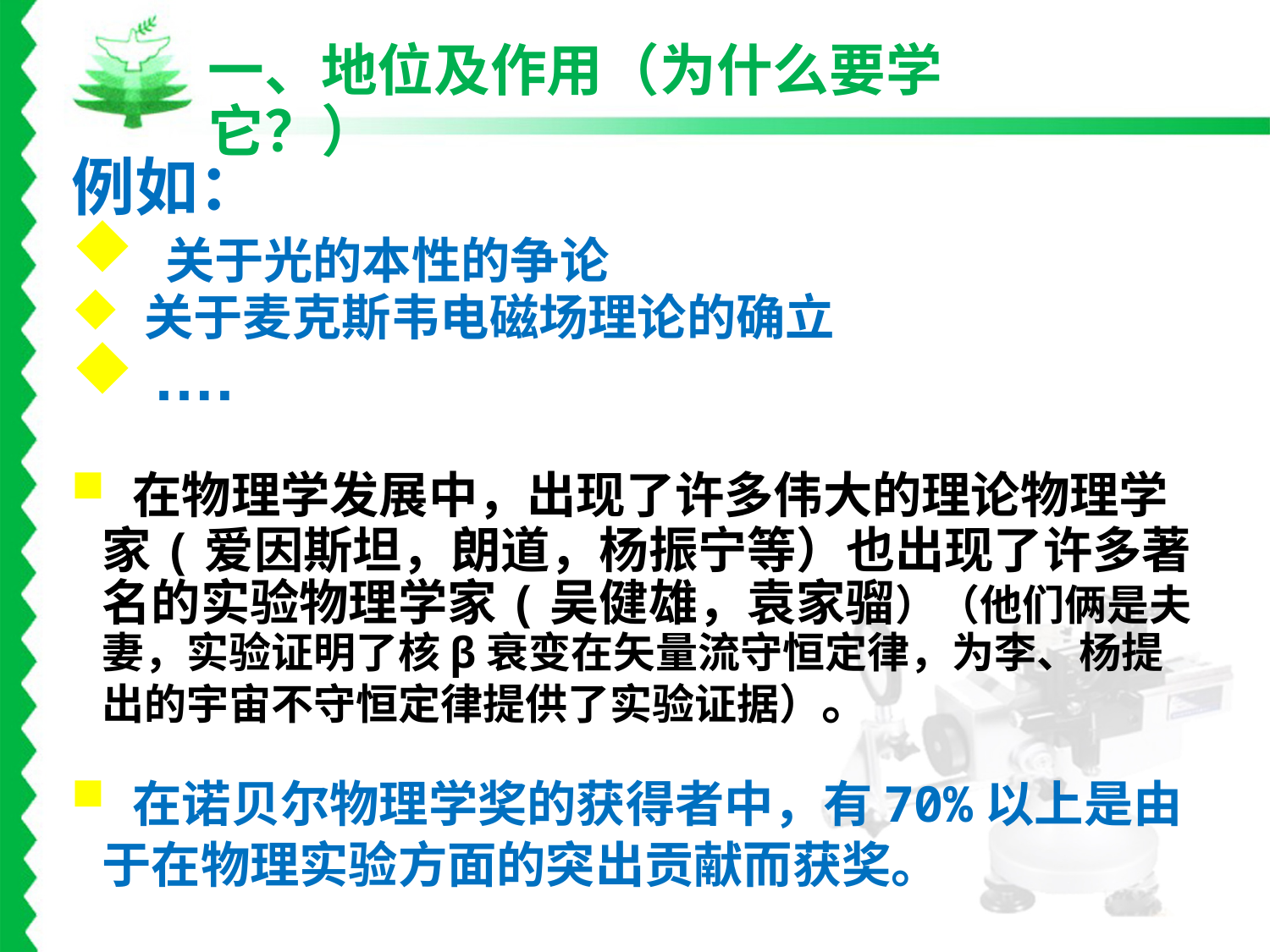

一、地位及作用（为什么要学它？）
例如：
 关于光的本性的争论
 关于麦克斯韦电磁场理论的确立
 ….
 在物理学发展中，出现了许多伟大的理论物理学家(爱因斯坦，朗道，杨振宁等）也出现了许多著名的实验物理学家(吴健雄，袁家骝）（他们俩是夫妻，实验证明了核β衰变在矢量流守恒定律，为李、杨提出的宇宙不守恒定律提供了实验证据）。
 在诺贝尔物理学奖的获得者中，有70%以上是由于在物理实验方面的突出贡献而获奖。